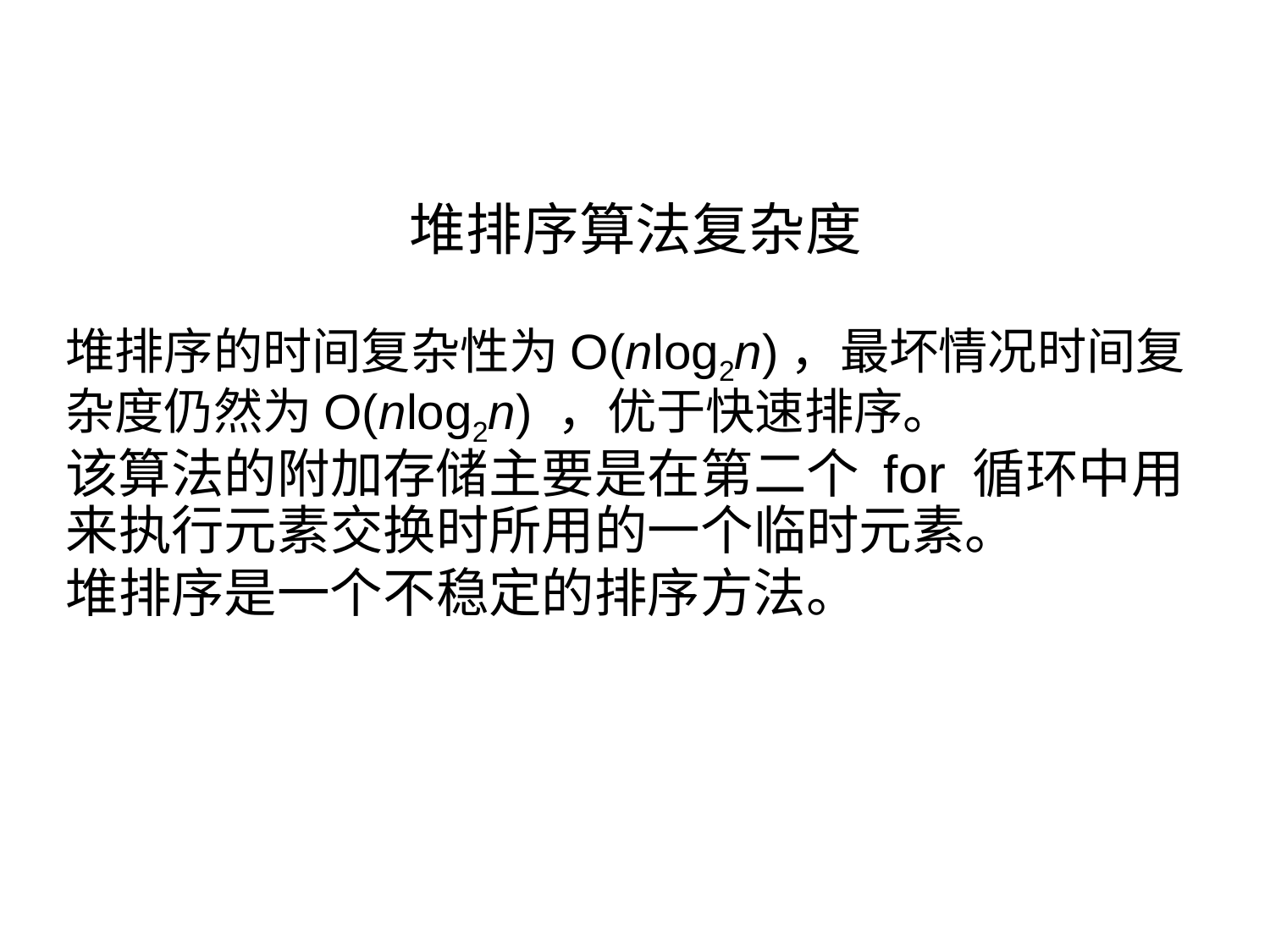

堆排序算法复杂度
堆排序的时间复杂性为O(nlog2n)，最坏情况时间复杂度仍然为O(nlog2n) ，优于快速排序。
该算法的附加存储主要是在第二个 for 循环中用来执行元素交换时所用的一个临时元素。
堆排序是一个不稳定的排序方法。